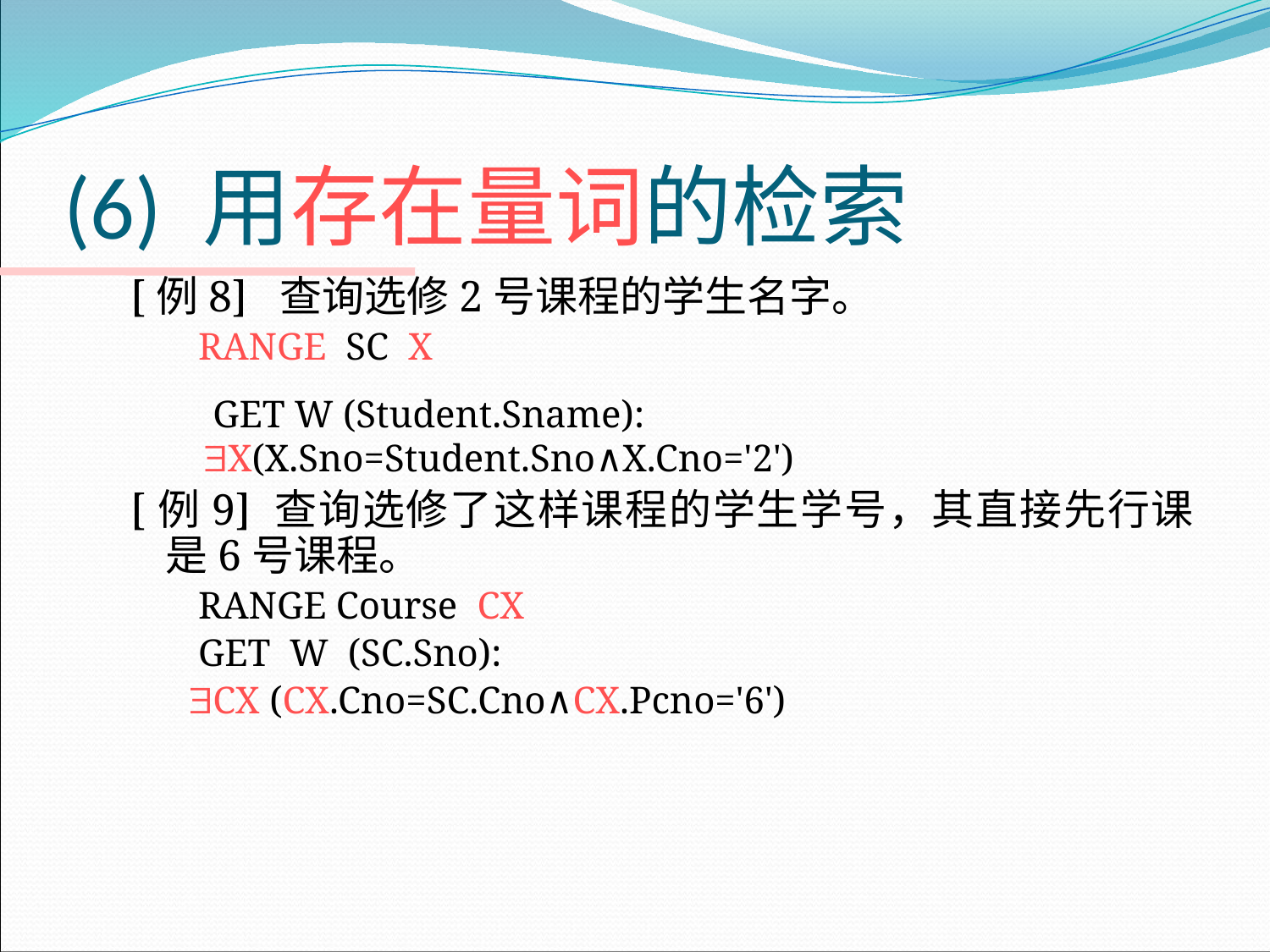

# (6) 用存在量词的检索
[例8]  查询选修2号课程的学生名字。
   RANGE  SC  X
   GET W (Student.Sname): ∃X(X.Sno=Student.Sno∧X.Cno='2')
[例9] 查询选修了这样课程的学生学号，其直接先行课是6号课程。
   RANGE Course  CX
   GET  W  (SC.Sno):
  ∃CX (CX.Cno=SC.Cno∧CX.Pcno='6')

209